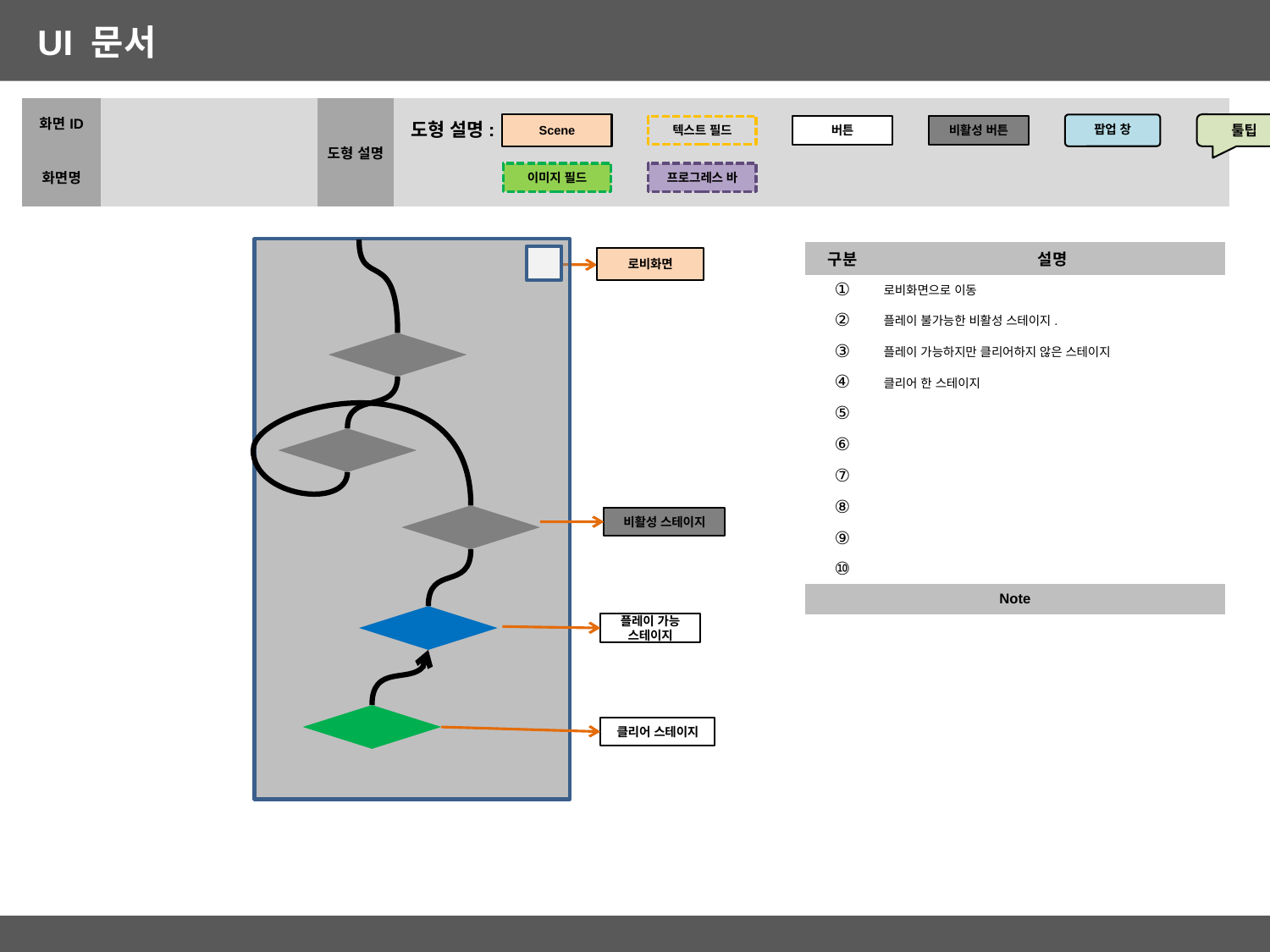

| 화면ID |  | 도형 설명 |  |
| --- | --- | --- | --- |
| 화면명 |  |  |  |
도형 설명:
Scene
툴팁
팝업 창
비활성 버튼
텍스트 필드
버튼
이미지 필드
프로그레스 바

| 구분 | 설명 |
| --- | --- |
| ① | 로비화면으로 이동 |
| ② | 플레이 불가능한 비활성 스테이지. |
| ③ | 플레이 가능하지만 클리어하지 않은 스테이지 |
| ④ | 클리어 한 스테이지 |
| ⑤ |  |
| ⑥ |  |
| ⑦ |  |
| ⑧ |  |
| ⑨ |  |
| ⑩ |  |
| Note |  |
|  |  |
로비화면
비활성 스테이지
플레이 가능 스테이지
클리어 스테이지
달성도, 스테미너 표시 필요